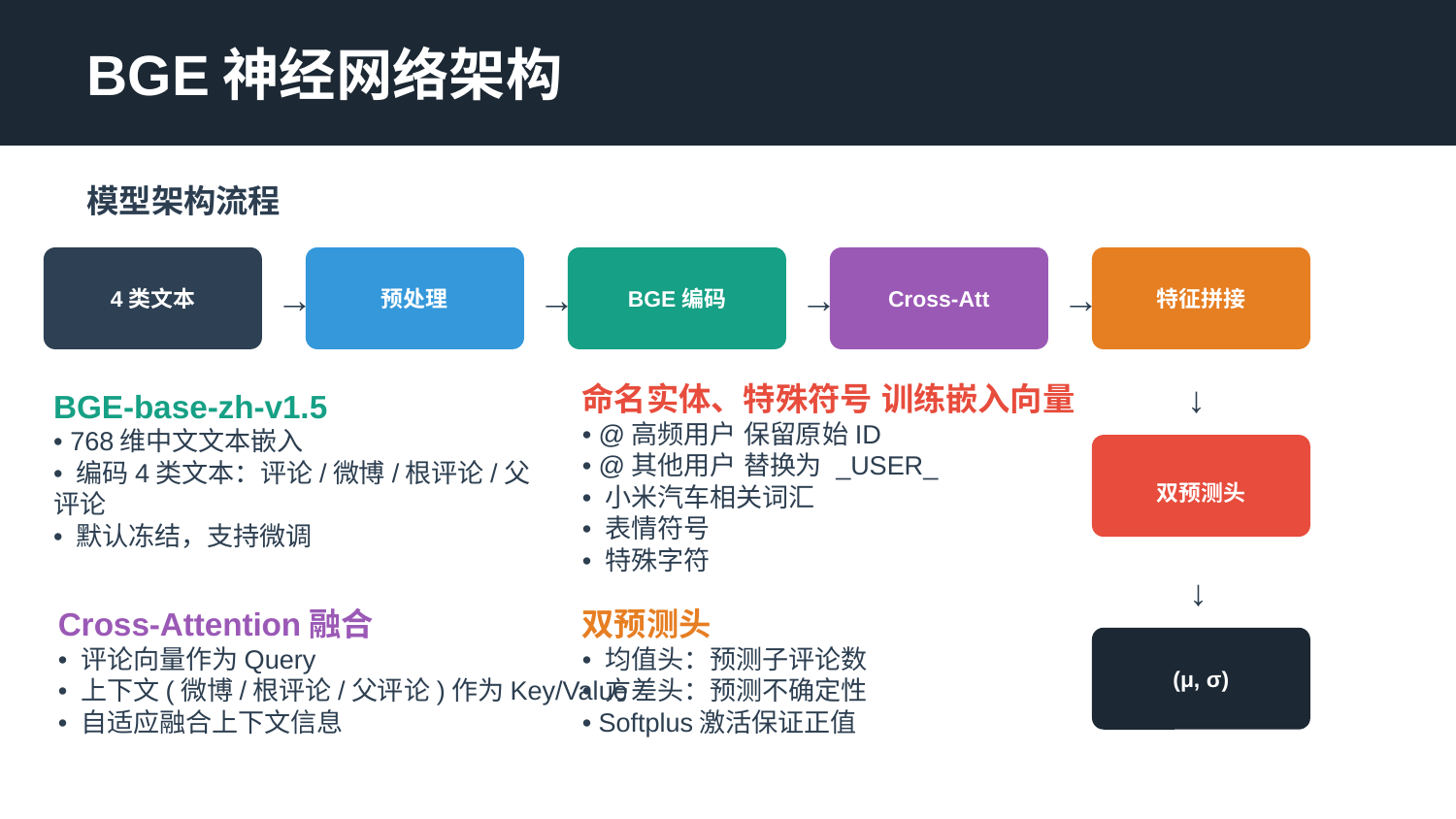

BGE神经网络架构
模型架构流程

4类文本
→

预处理
→

BGE编码
→

Cross-Att
→

特征拼接
→
命名实体、特殊符号 训练嵌入向量
• @高频用户 保留原始ID
• @其他用户 替换为 _USER_
• 小米汽车相关词汇
• 表情符号
• 特殊字符

BGE-base-zh-v1.5
• 768维中文文本嵌入
• 编码4类文本：评论/微博/根评论/父评论
• 默认冻结，支持微调

双预测头
→
Cross-Attention融合
• 评论向量作为Query
• 上下文(微博/根评论/父评论)作为Key/Value
• 自适应融合上下文信息

双预测头
• 均值头：预测子评论数
• 方差头：预测不确定性
• Softplus激活保证正值

(μ, σ)